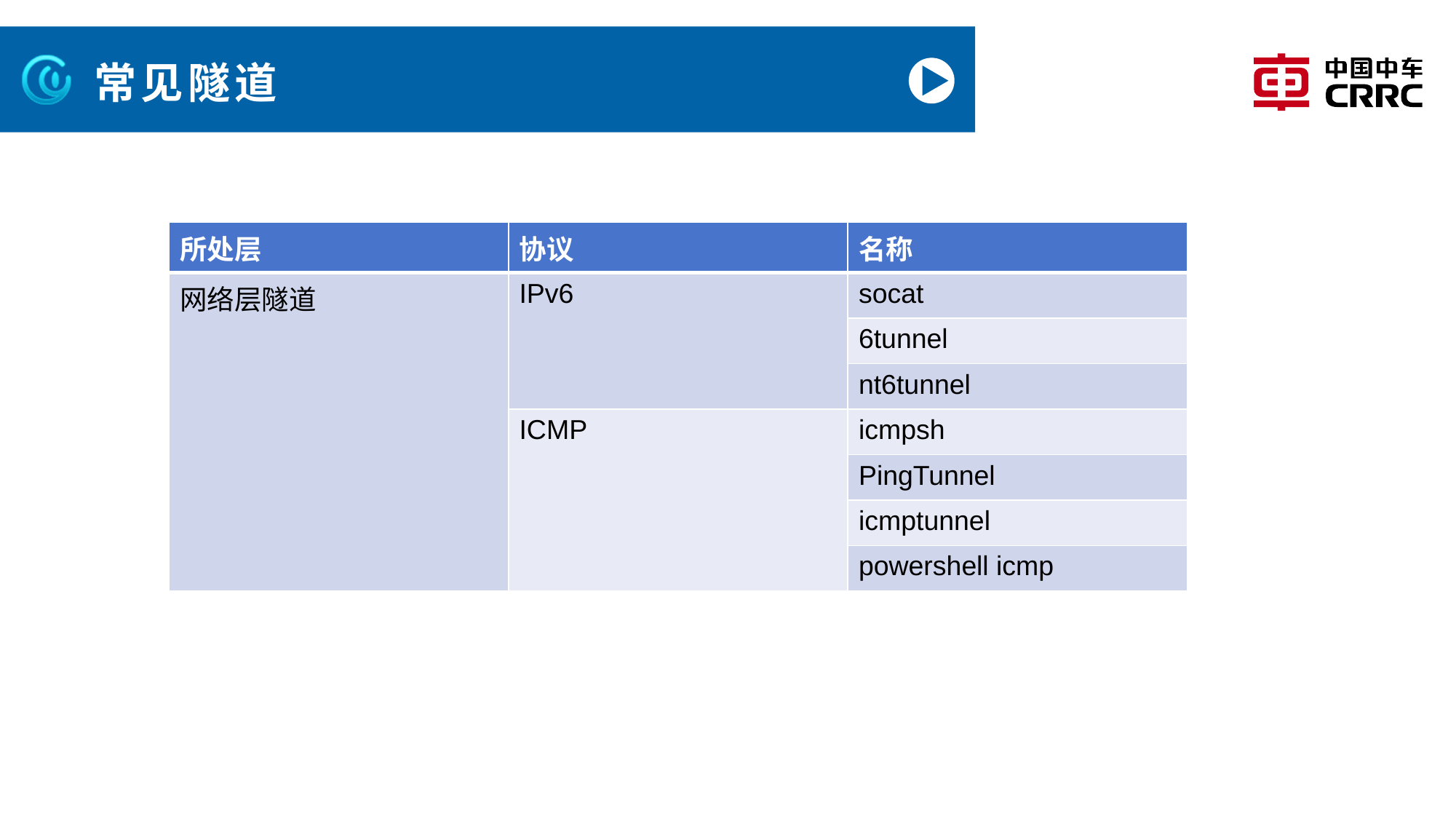

# 常见隧道
| 所处层 | 协议 | 名称 |
| --- | --- | --- |
| 网络层隧道 | IPv6 | socat |
|  |  | 6tunnel |
|  |  | nt6tunnel |
|  | ICMP | icmpsh |
|  |  | PingTunnel |
|  |  | icmptunnel |
|  |  | powershell icmp |
69